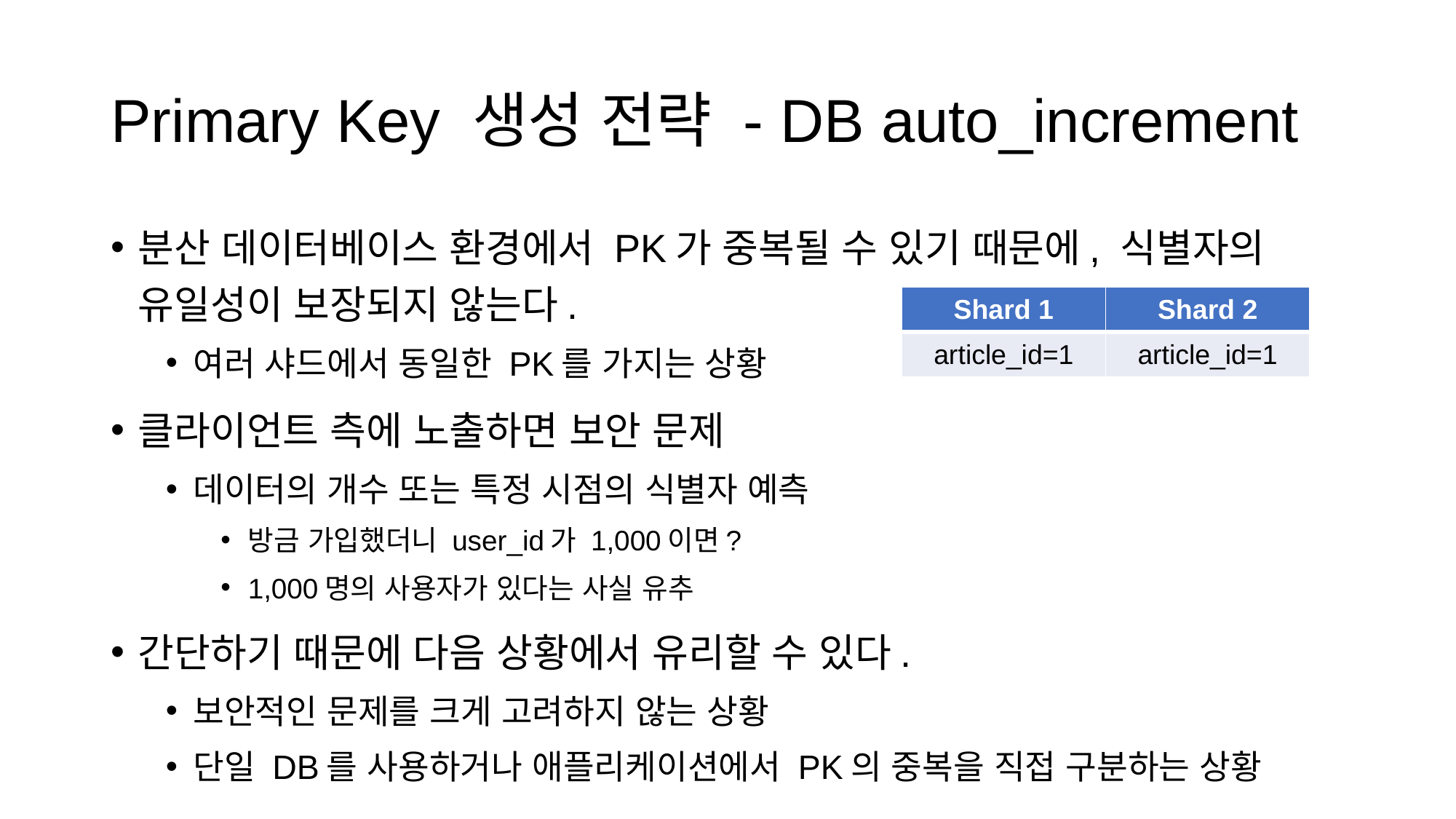

# Primary Key 생성 전략 - DB auto_increment
분산 데이터베이스 환경에서 PK가 중복될 수 있기 때문에, 식별자의 유일성이 보장되지 않는다.
여러 샤드에서 동일한 PK를 가지는 상황
클라이언트 측에 노출하면 보안 문제
데이터의 개수 또는 특정 시점의 식별자 예측
방금 가입했더니 user_id가 1,000이면?
1,000명의 사용자가 있다는 사실 유추
간단하기 때문에 다음 상황에서 유리할 수 있다.
보안적인 문제를 크게 고려하지 않는 상황
단일 DB를 사용하거나 애플리케이션에서 PK의 중복을 직접 구분하는 상황
| Shard 1 | Shard 2 |
| --- | --- |
| article\_id=1 | article\_id=1 |